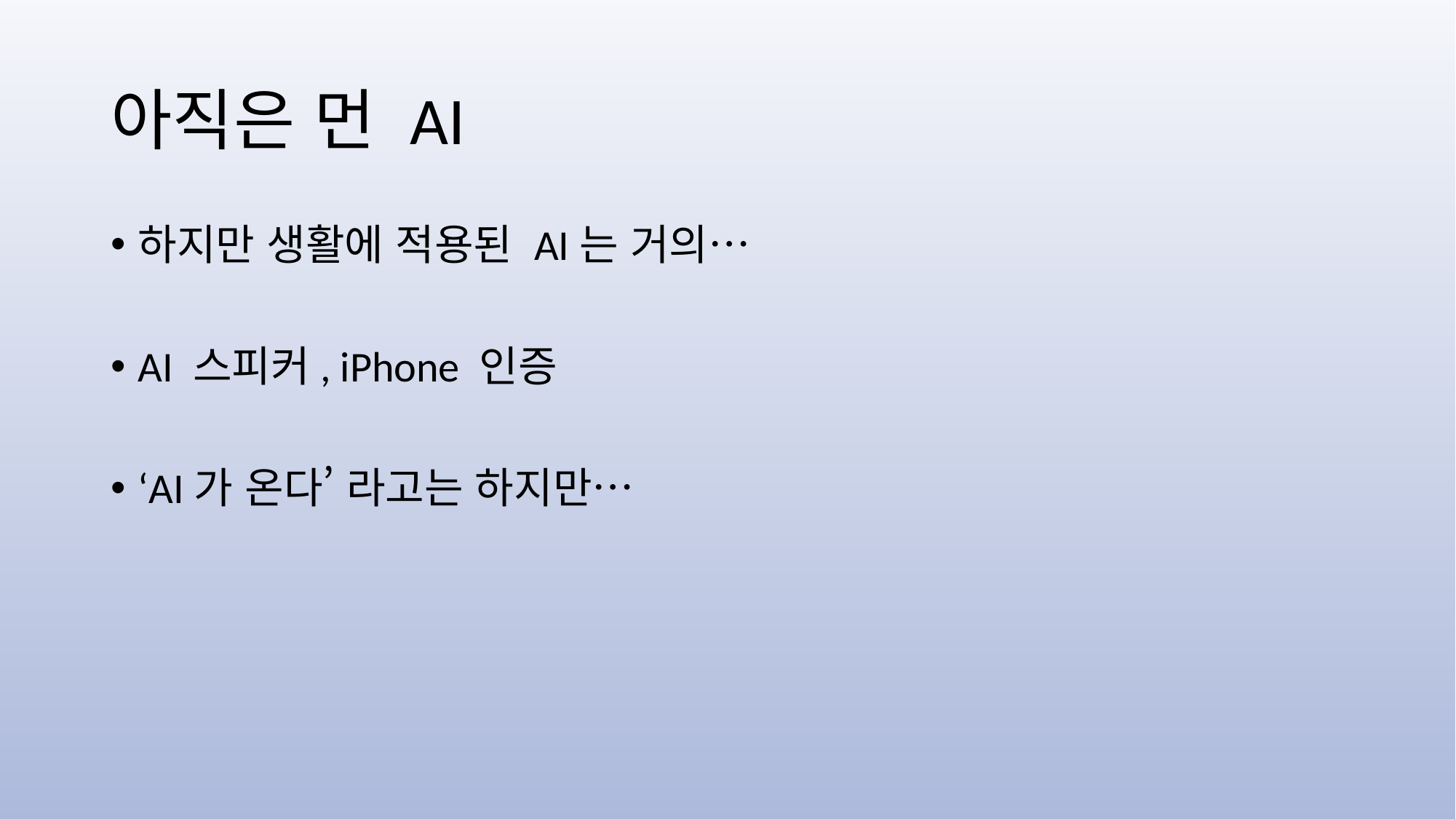

# 아직은 먼 AI
하지만 생활에 적용된 AI는 거의…

AI 스피커, iPhone 인증

‘AI가 온다’ 라고는 하지만…